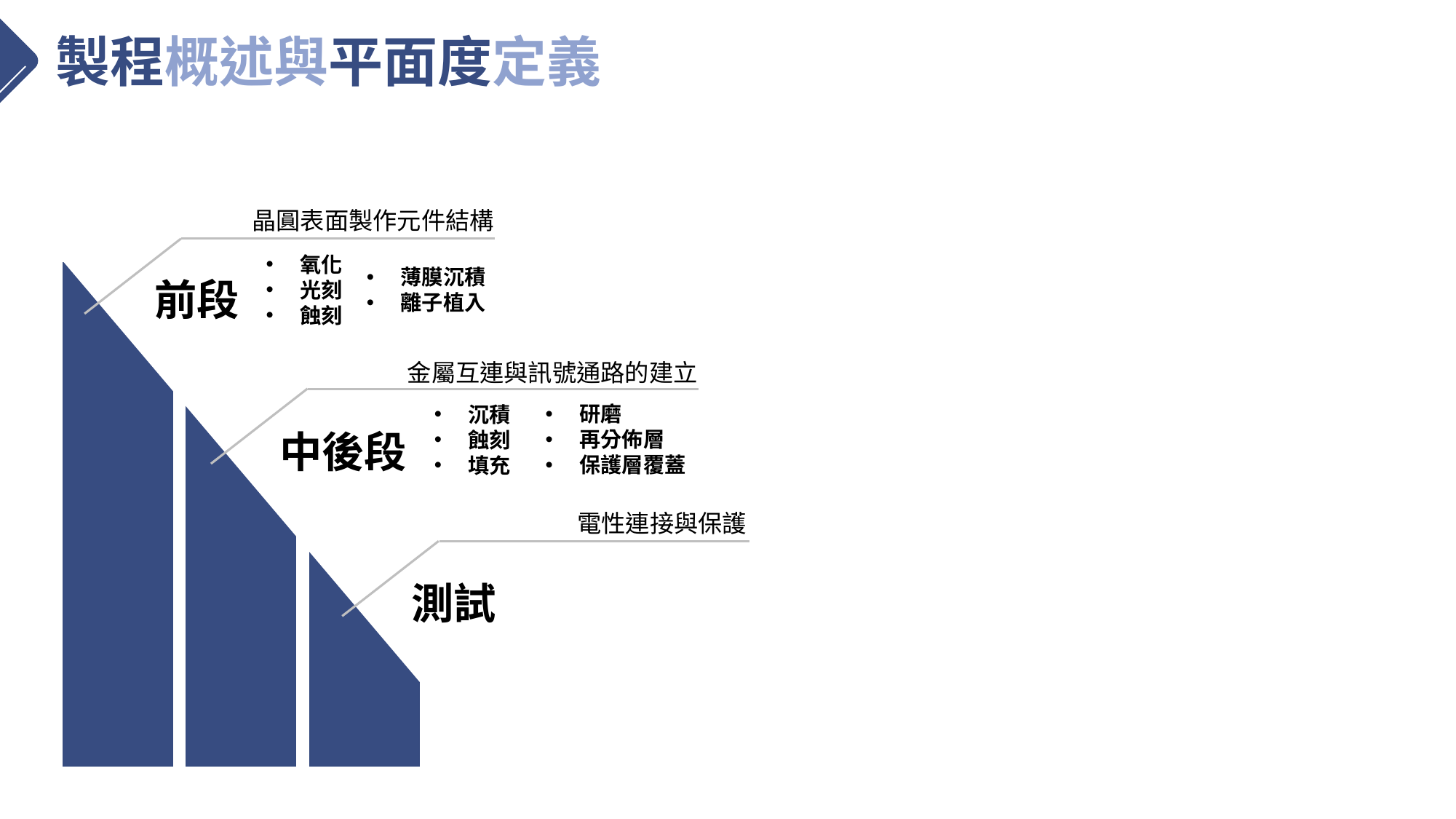

製程概述與平面度定義

晶圓表面製作元件結構
氧化
光刻
蝕刻
薄膜沉積
離子植入
前段

金屬互連與訊號通路的建立
研磨
再分佈層
保護層覆蓋
沉積
蝕刻
填充
中後段

電性連接與保護
測試